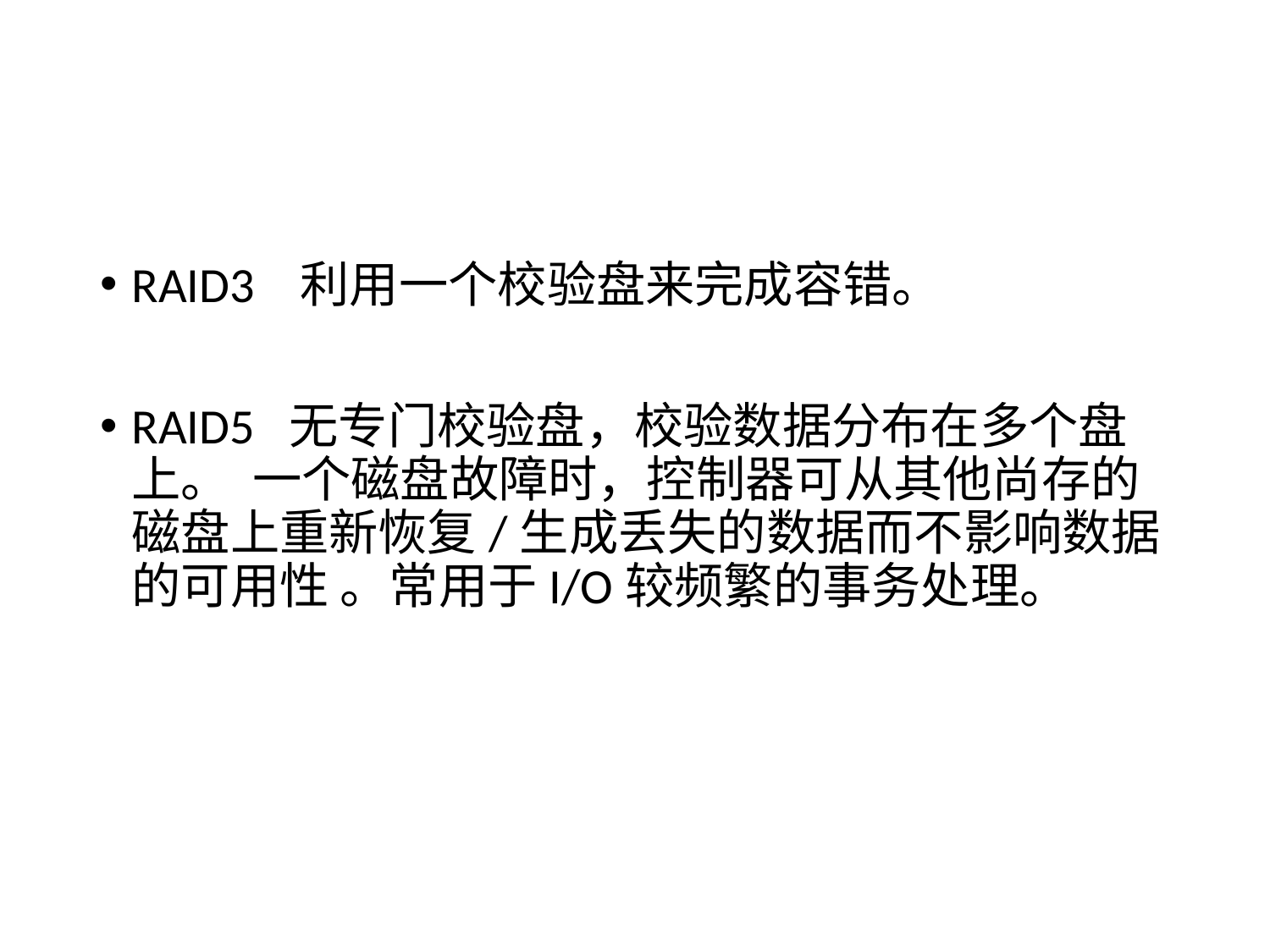

#
RAID3   利用一个校验盘来完成容错。

RAID5  无专门校验盘，校验数据分布在多个盘上。  一个磁盘故障时，控制器可从其他尚存的磁盘上重新恢复/生成丢失的数据而不影响数据的可用性 。常用于I/O较频繁的事务处理。